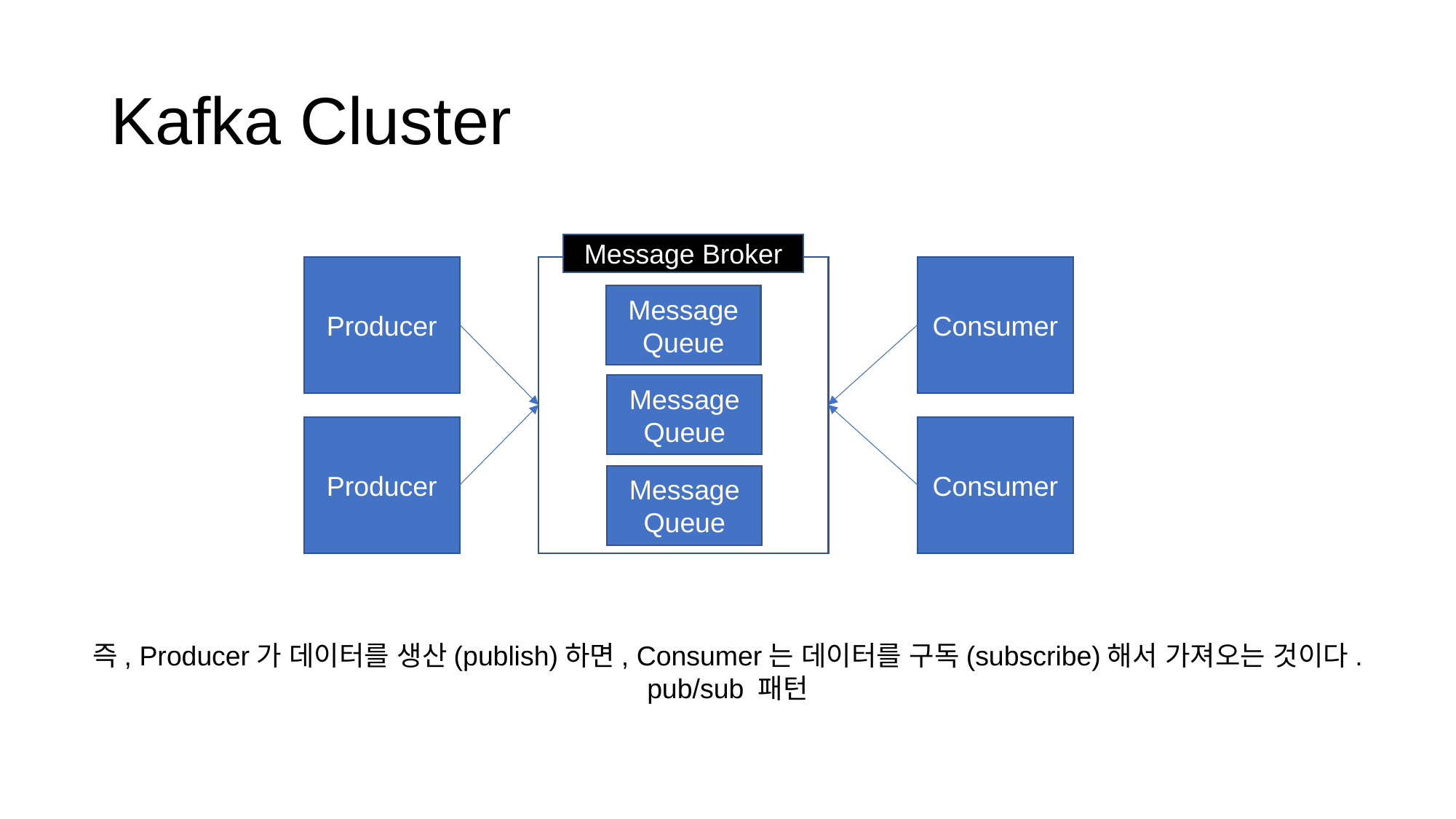

# Kafka Cluster
Message Broker
Producer

Consumer
Message
Queue
Message
Queue
Producer
Consumer
Message
Queue
즉, Producer가 데이터를 생산(publish)하면, Consumer는 데이터를 구독(subscribe)해서 가져오는 것이다.
pub/sub 패턴